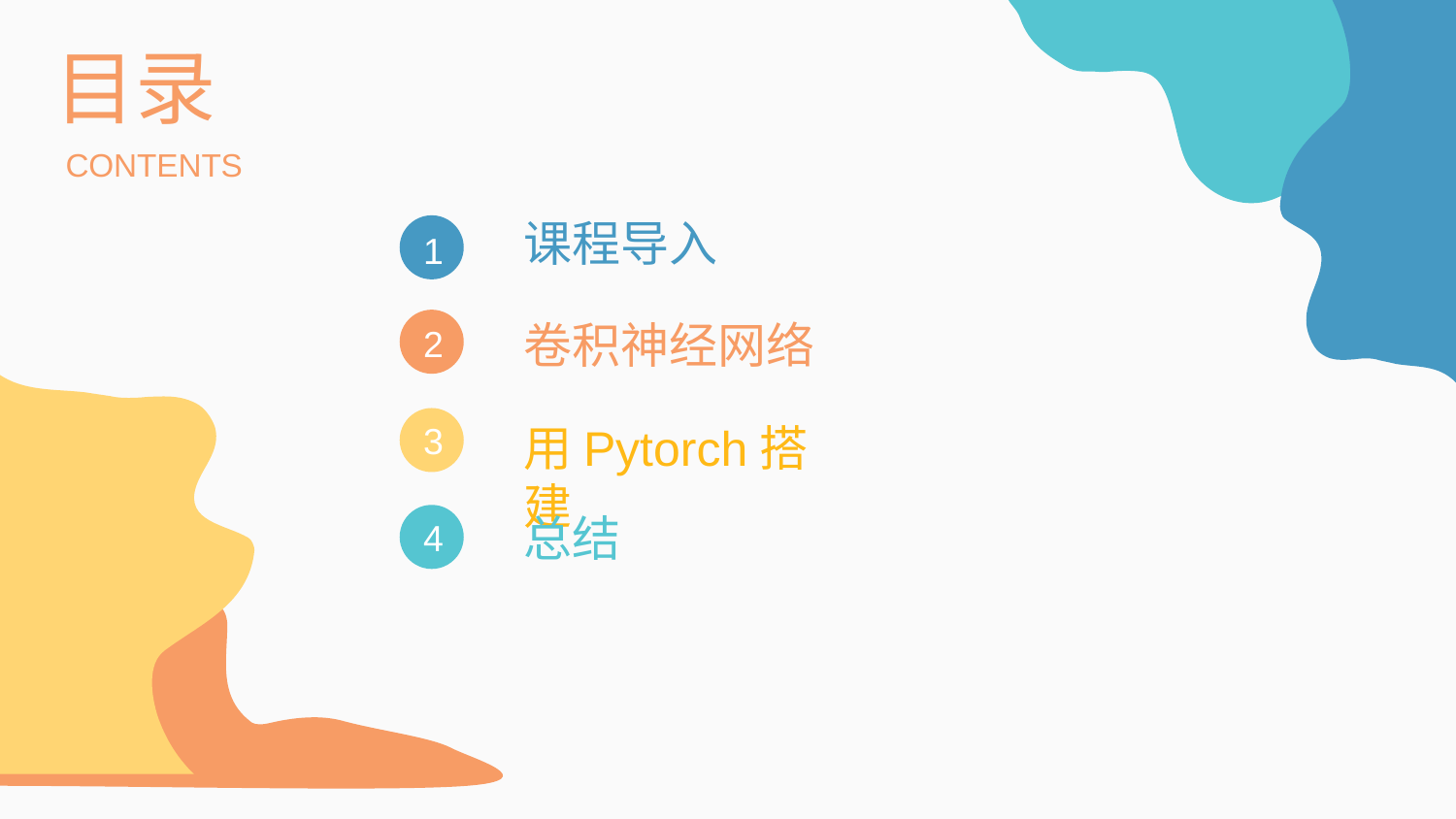

目录

CONTENTS
课程导入

1

卷积神经网络

2

用Pytorch搭建
3
总结

4